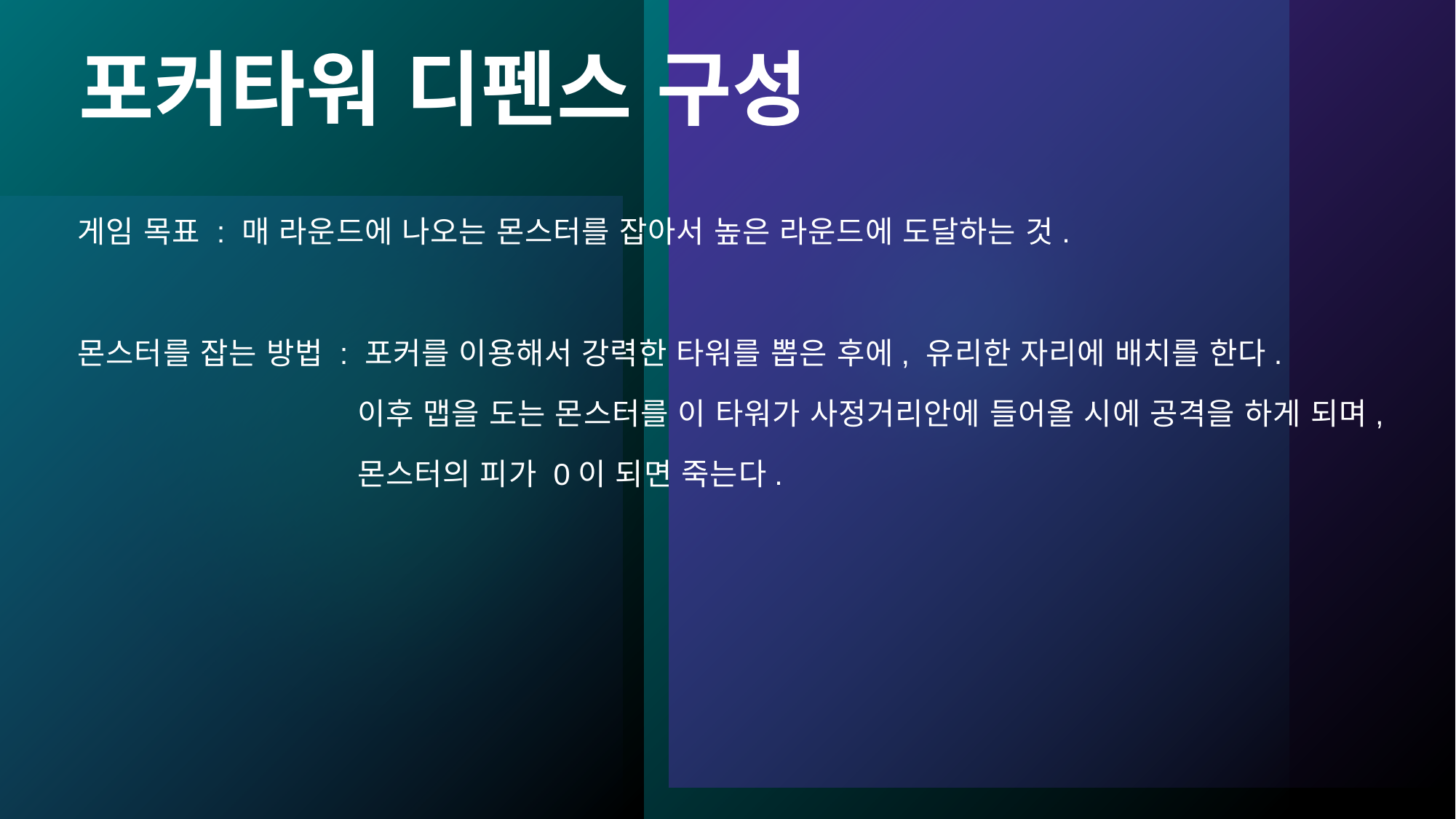

# 포커타워 디펜스 구성
게임 목표 : 매 라운드에 나오는 몬스터를 잡아서 높은 라운드에 도달하는 것.

몬스터를 잡는 방법 : 포커를 이용해서 강력한 타워를 뽑은 후에, 유리한 자리에 배치를 한다.
		      이후 맵을 도는 몬스터를 이 타워가 사정거리안에 들어올 시에 공격을 하게 되며,
		      몬스터의 피가 0이 되면 죽는다.